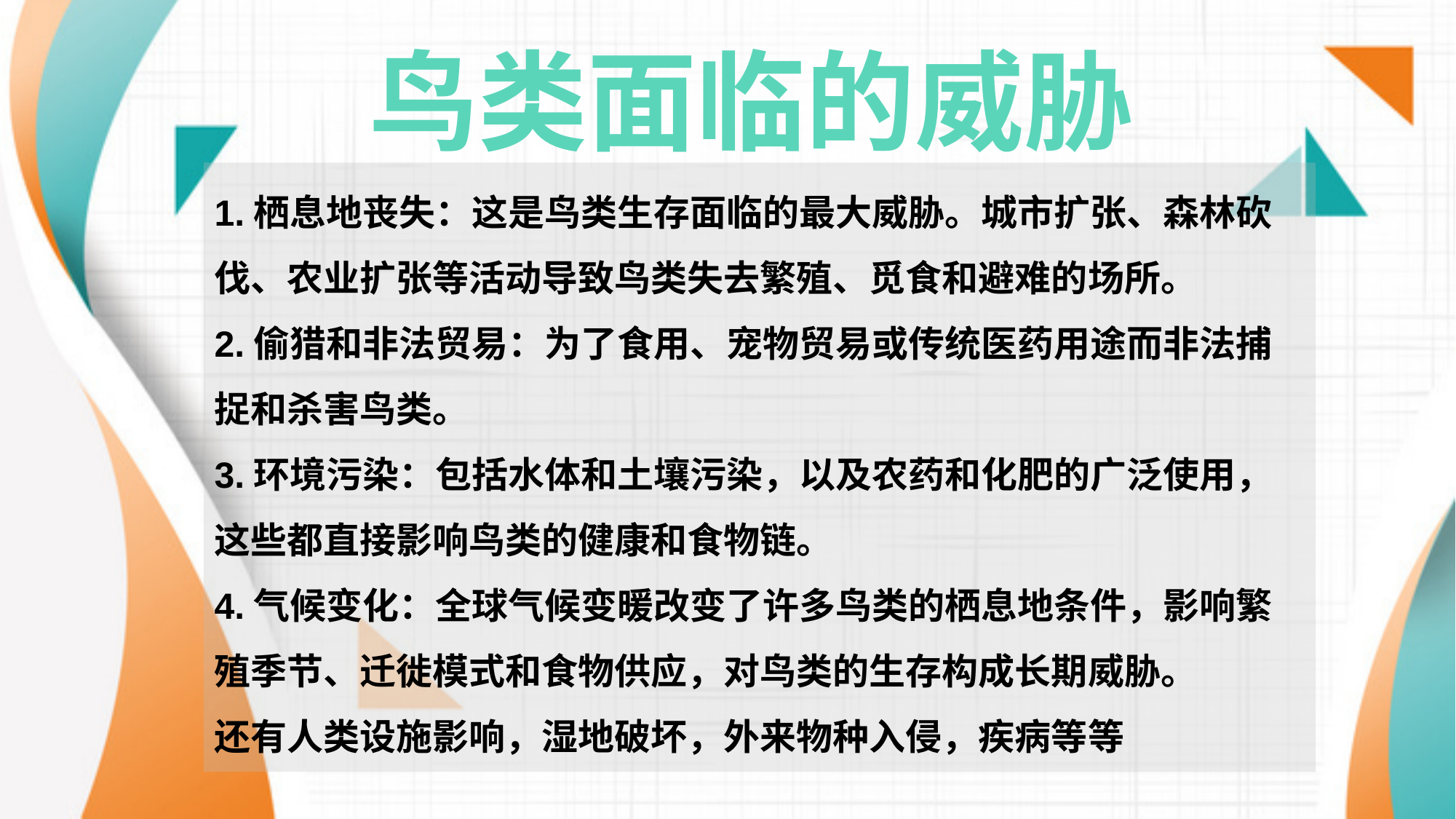

鸟类面临的威胁
1.栖息地丧失：这是鸟类生存面临的最大威胁。城市扩张、森林砍伐、农业扩张等活动导致鸟类失去繁殖、觅食和避难的场所。
2.偷猎和非法贸易：为了食用、宠物贸易或传统医药用途而非法捕捉和杀害鸟类。
3.环境污染：包括水体和土壤污染，以及农药和化肥的广泛使用，这些都直接影响鸟类的健康和食物链。
4.气候变化：全球气候变暖改变了许多鸟类的栖息地条件，影响繁殖季节、迁徙模式和食物供应，对鸟类的生存构成长期威胁。
还有人类设施影响，湿地破坏，外来物种入侵，疾病等等